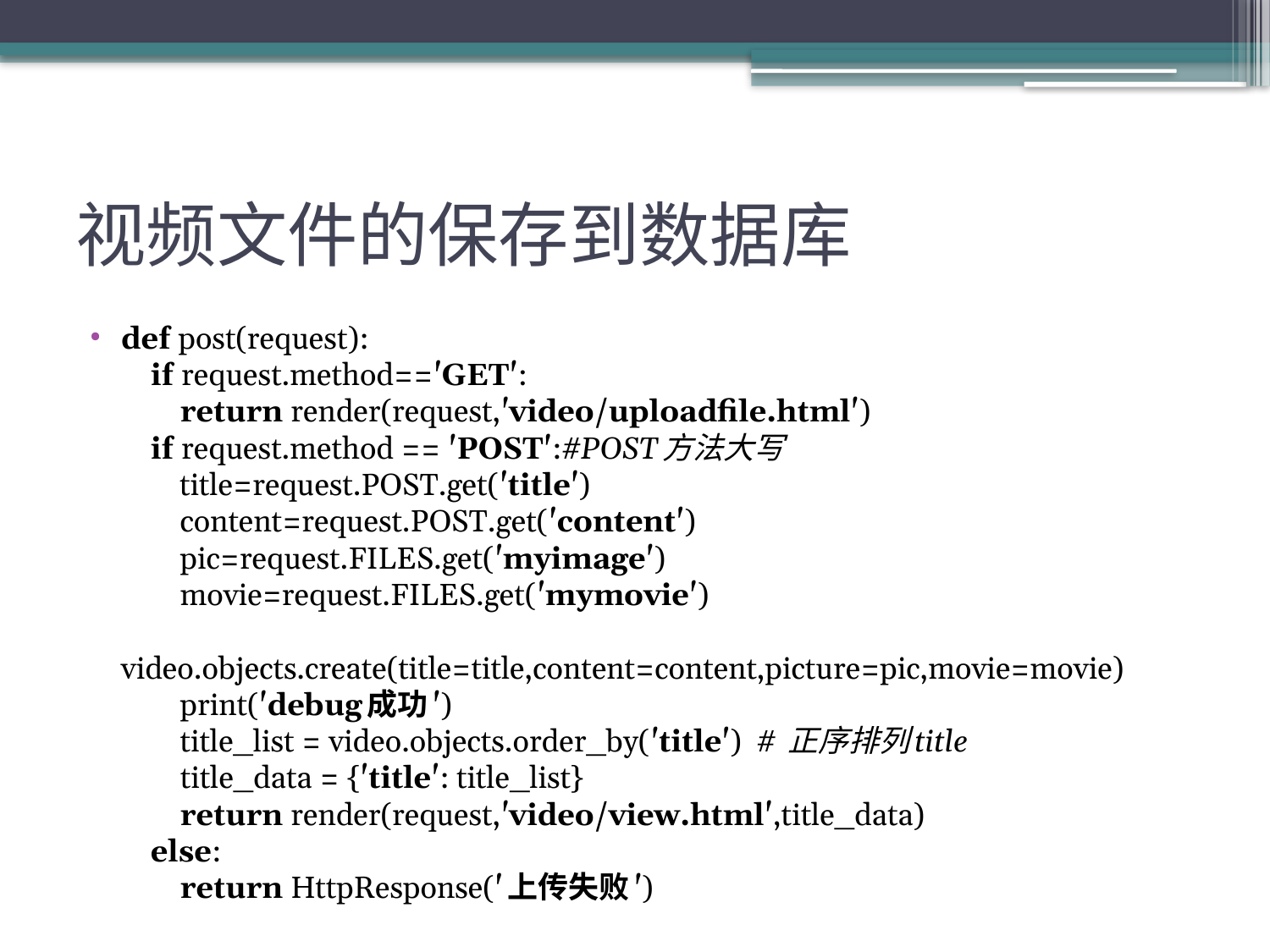

# 视频文件的保存到数据库
def post(request):
    if request.method=='GET':
        return render(request,'video/uploadfile.html')
    if request.method == 'POST':#POST方法大写
        title=request.POST.get('title')
        content=request.POST.get('content')
        pic=request.FILES.get('myimage')
        movie=request.FILES.get('mymovie')
           video.objects.create(title=title,content=content,picture=pic,movie=movie)
        print('debug成功')
        title_list = video.objects.order_by('title')  # 正序排列title
        title_data = {'title': title_list}
        return render(request,'video/view.html',title_data)
    else:
        return HttpResponse('上传失败')